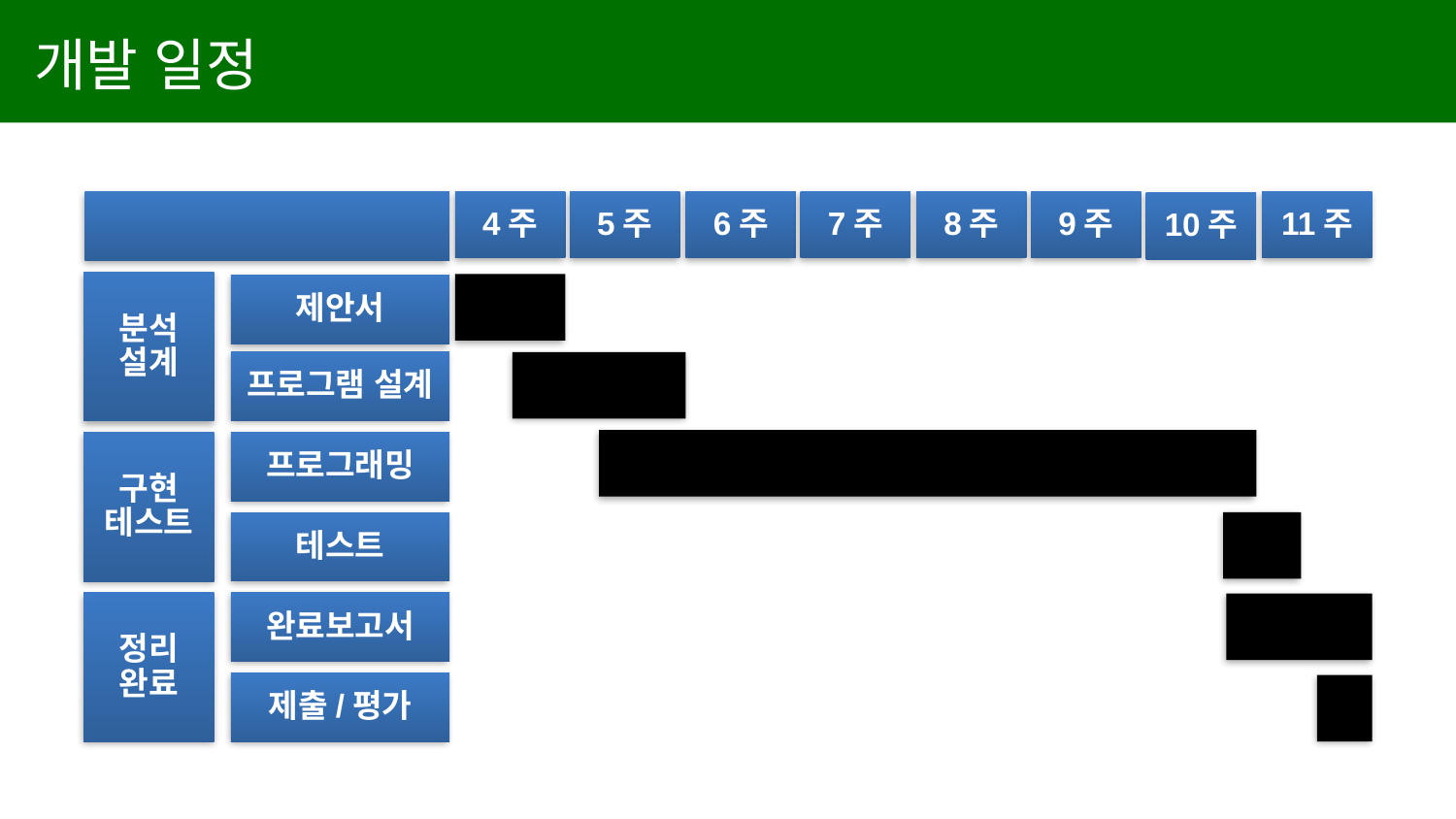

개발 일정

4주
5주
6주
7주
8주
9주
11주
10주
분석
설계

제안서
프로그램 설계

구현
테스트
프로그래밍

테스트
정리
완료
완료보고서

제출/평가